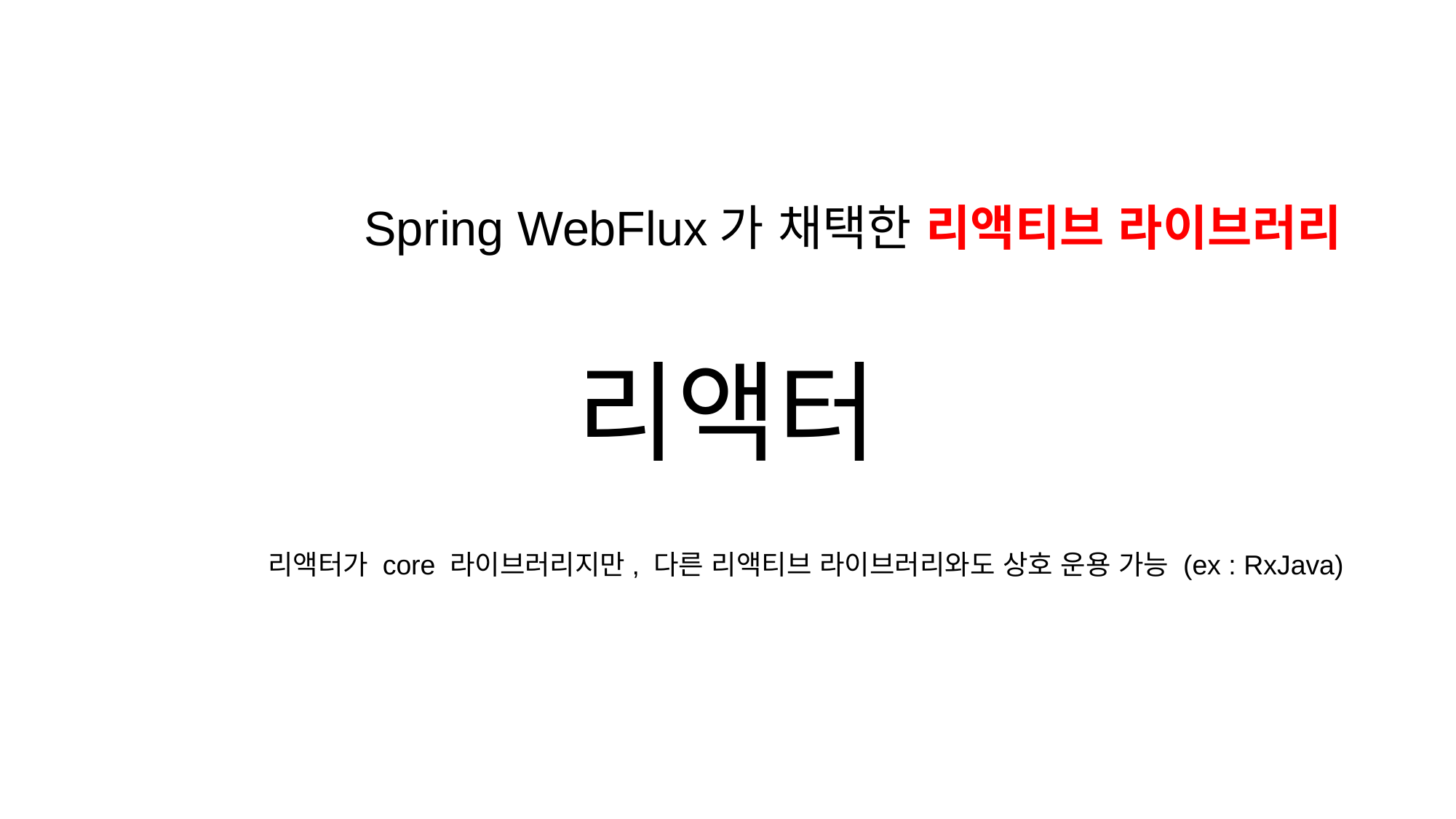

Spring WebFlux가 채택한 리액티브 라이브러리
리액터
리액터가 core 라이브러리지만, 다른 리액티브 라이브러리와도 상호 운용 가능 (ex : RxJava)